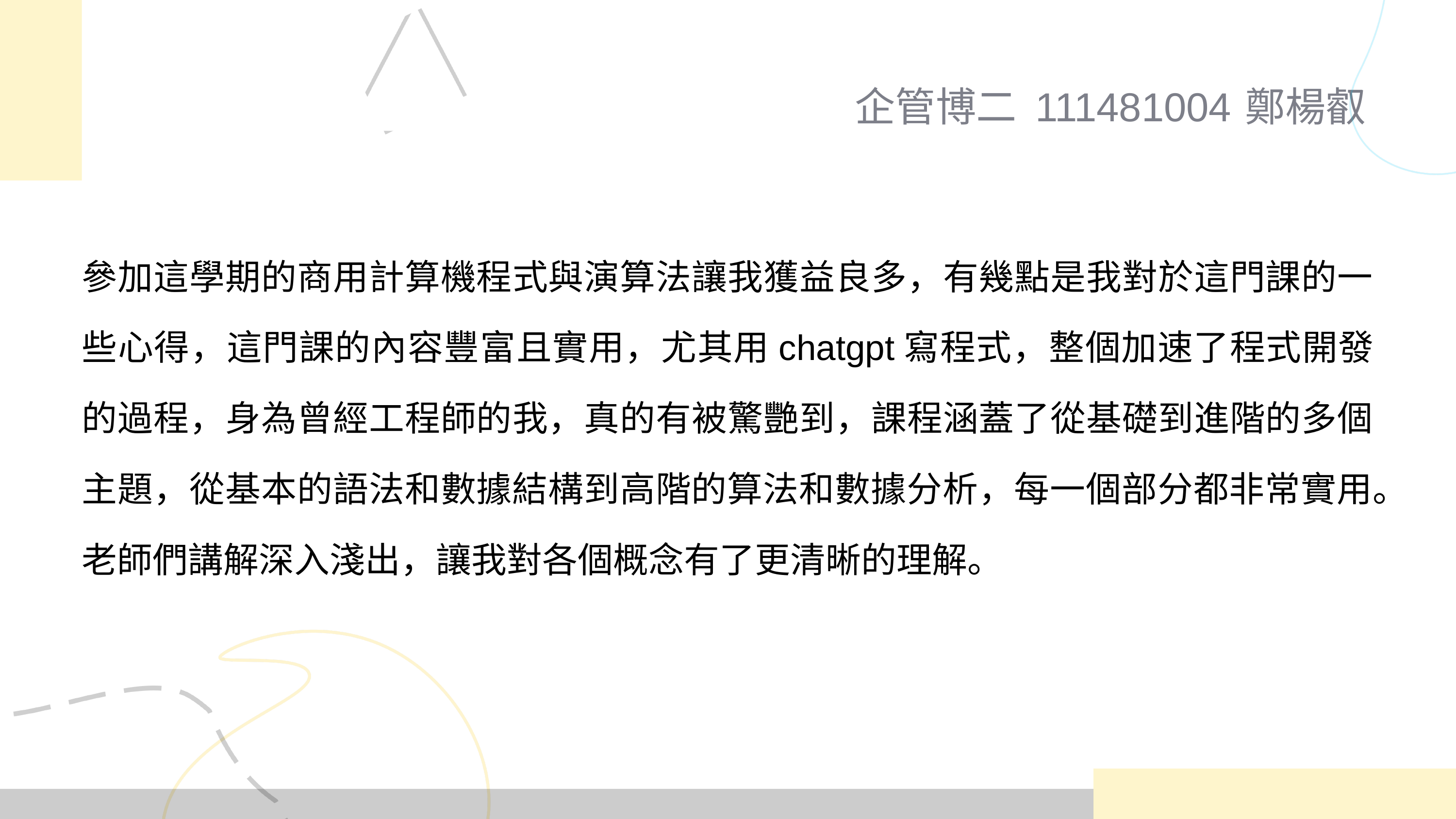

企管博二 111481004
鄭楊叡
參加這學期的商用計算機程式與演算法讓我獲益良多，有幾點是我對於這門課的一些心得，這門課的內容豐富且實用，尤其用chatgpt寫程式，整個加速了程式開發的過程，身為曾經工程師的我，真的有被驚艷到，課程涵蓋了從基礎到進階的多個主題，從基本的語法和數據結構到高階的算法和數據分析，每一個部分都非常實用。老師們講解深入淺出，讓我對各個概念有了更清晰的理解。